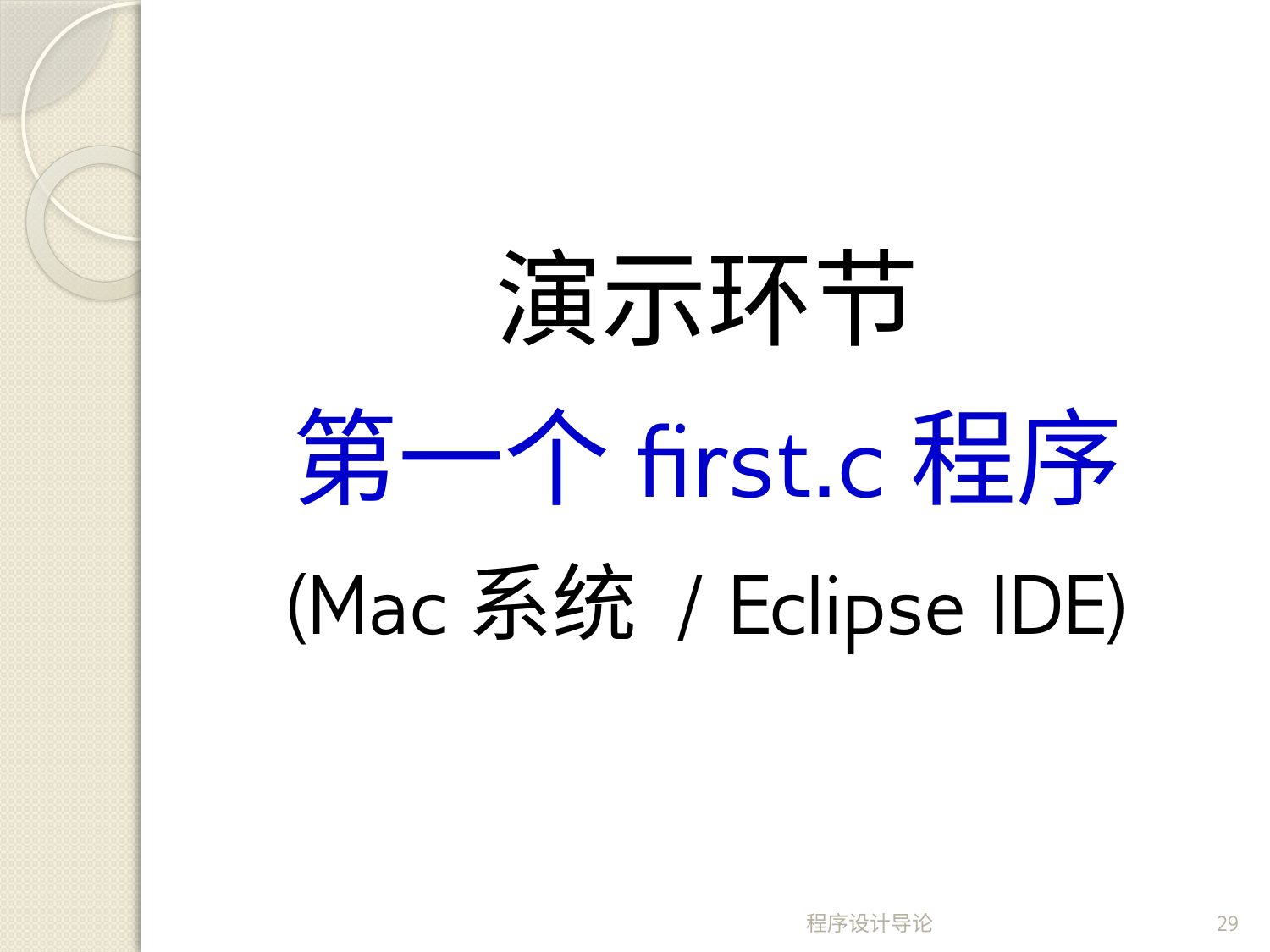

演示环节
第一个first.c程序
(Mac系统 / Eclipse IDE)
程序设计导论
29